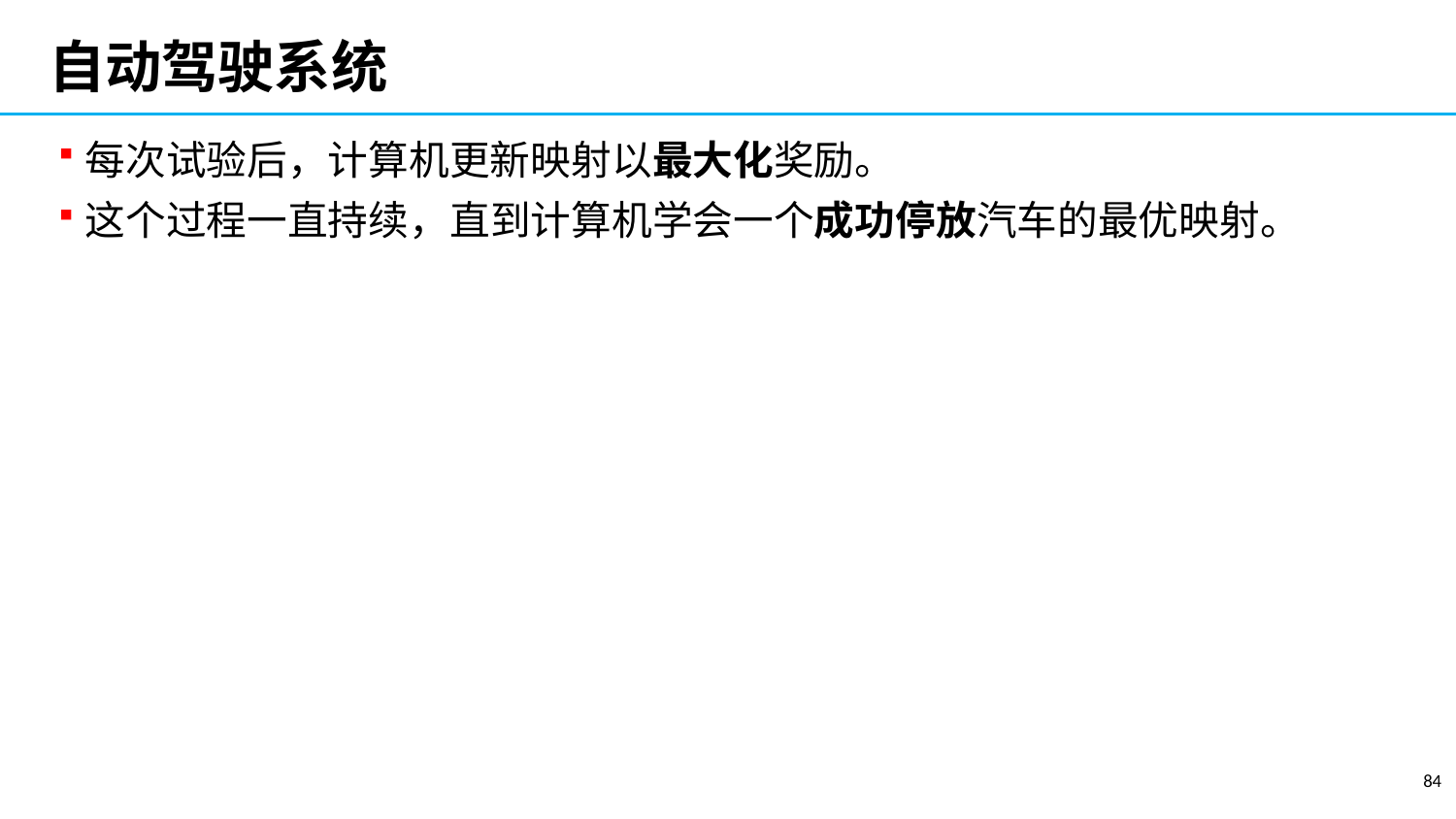

# 自动驾驶系统

每次试验后，计算机更新映射以最大化奖励。
这个过程一直持续，直到计算机学会一个成功停放汽车的最优映射。
84